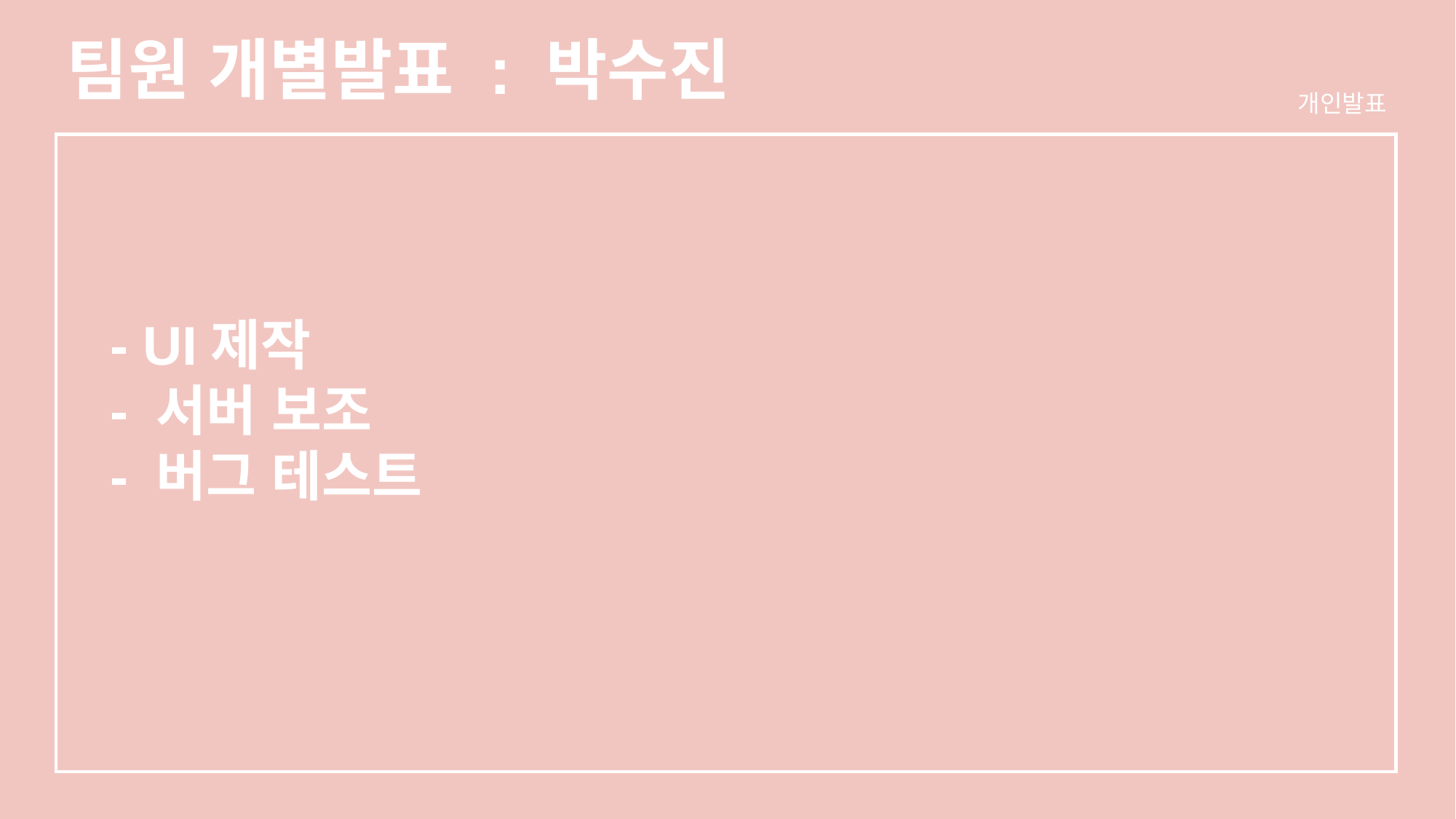

팀원 개별발표 : 박수진
개인발표

- UI제작
- 서버 보조
- 버그 테스트